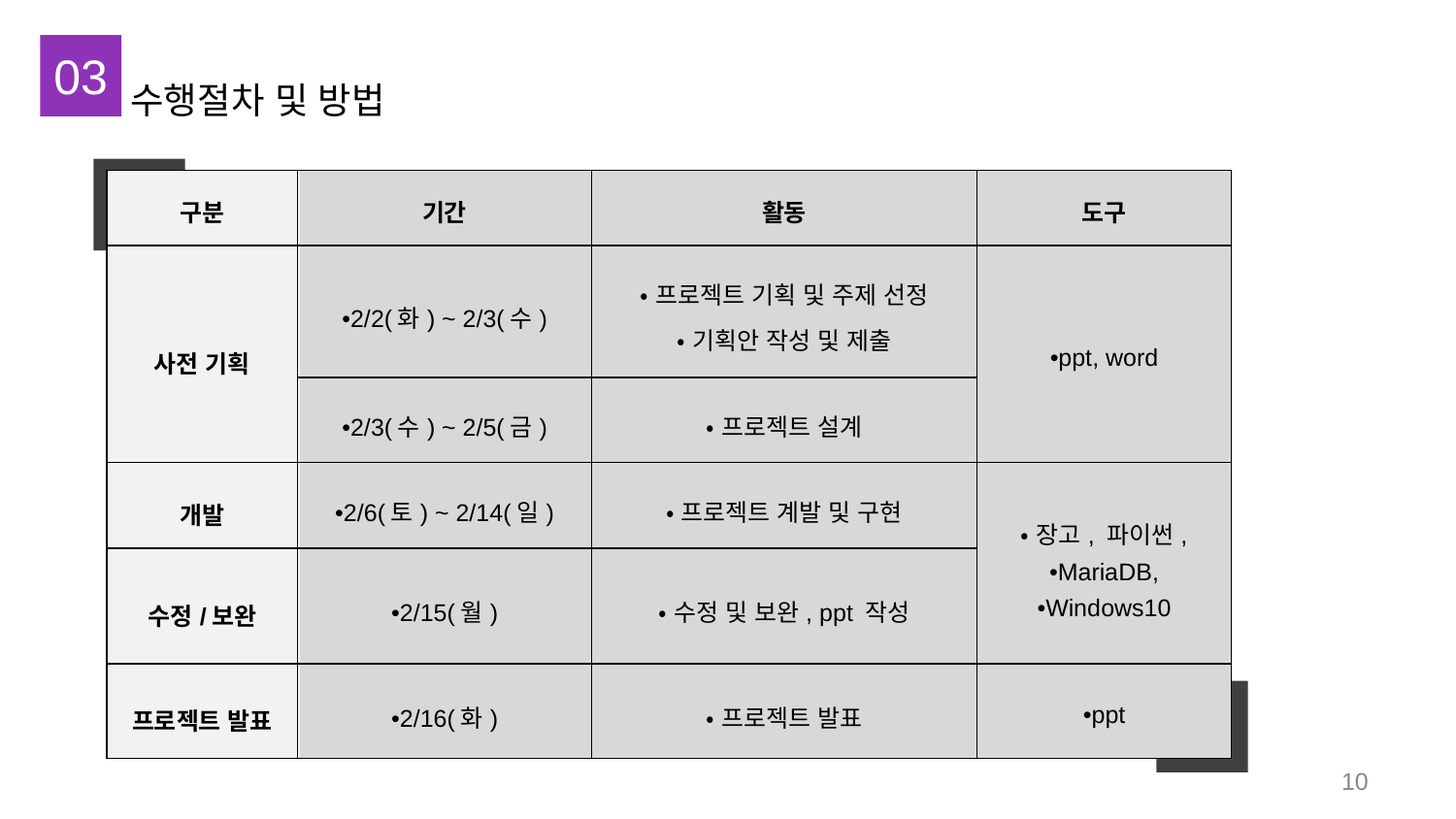

03
수행절차 및 방법

| 구분 | 기간 | 활동 | 도구 |
| --- | --- | --- | --- |
| 사전 기획 | •2/2(화) ~ 2/3(수) | •프로젝트 기획 및 주제 선정 •기획안 작성 및 제출 | •ppt, word |
|  | •2/3(수) ~ 2/5(금) | •프로젝트 설계 |  |
| 개발 | •2/6(토) ~ 2/14(일) | •프로젝트 계발 및 구현 | •장고, 파이썬, •MariaDB, •Windows10 |
| 수정/보완 | •2/15(월) | •수정 및 보완, ppt 작성 |  |
| 프로젝트 발표 | •2/16(화) | •프로젝트 발표 | •ppt |

10